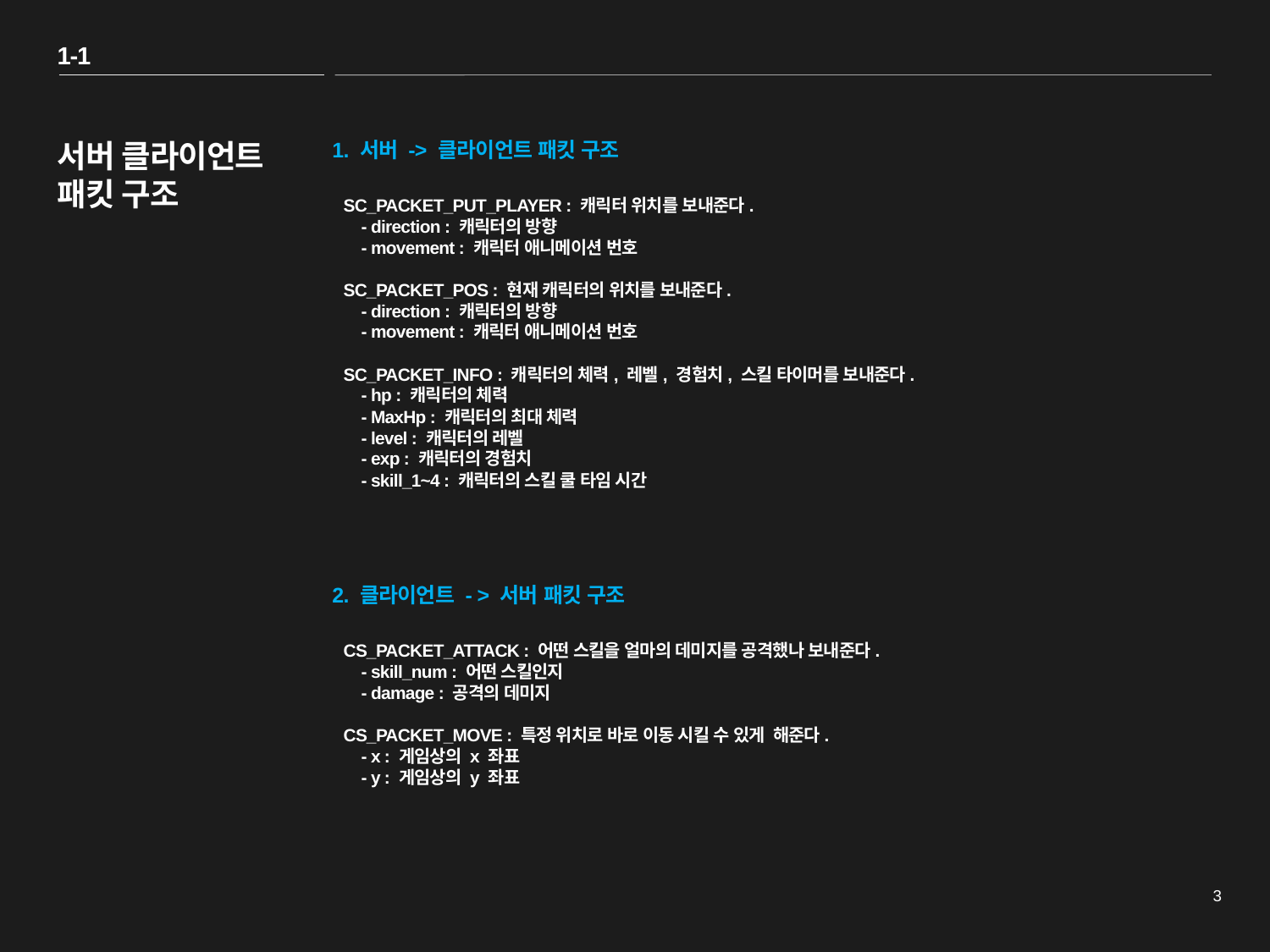

1-1
# 서버 클라이언트 패킷 구조
1. 서버 -> 클라이언트 패킷 구조
SC_PACKET_PUT_PLAYER : 캐릭터 위치를 보내준다.
    - direction : 캐릭터의 방향
    - movement : 캐릭터 애니메이션 번호

SC_PACKET_POS : 현재 캐릭터의 위치를 보내준다.
    - direction : 캐릭터의 방향
    - movement : 캐릭터 애니메이션 번호

SC_PACKET_INFO : 캐릭터의 체력, 레벨, 경험치, 스킬 타이머를 보내준다.
    - hp : 캐릭터의 체력
    - MaxHp : 캐릭터의 최대 체력
    - level : 캐릭터의 레벨
    - exp : 캐릭터의 경험치
    - skill_1~4 : 캐릭터의 스킬 쿨 타임 시간
2. 클라이언트 - > 서버 패킷 구조
CS_PACKET_ATTACK : 어떤 스킬을 얼마의 데미지를 공격했나 보내준다.
    - skill_num : 어떤 스킬인지
    - damage : 공격의 데미지

CS_PACKET_MOVE : 특정 위치로 바로 이동 시킬 수 있게  해준다.
    - x : 게임상의 x 좌표
    - y : 게임상의 y 좌표
3